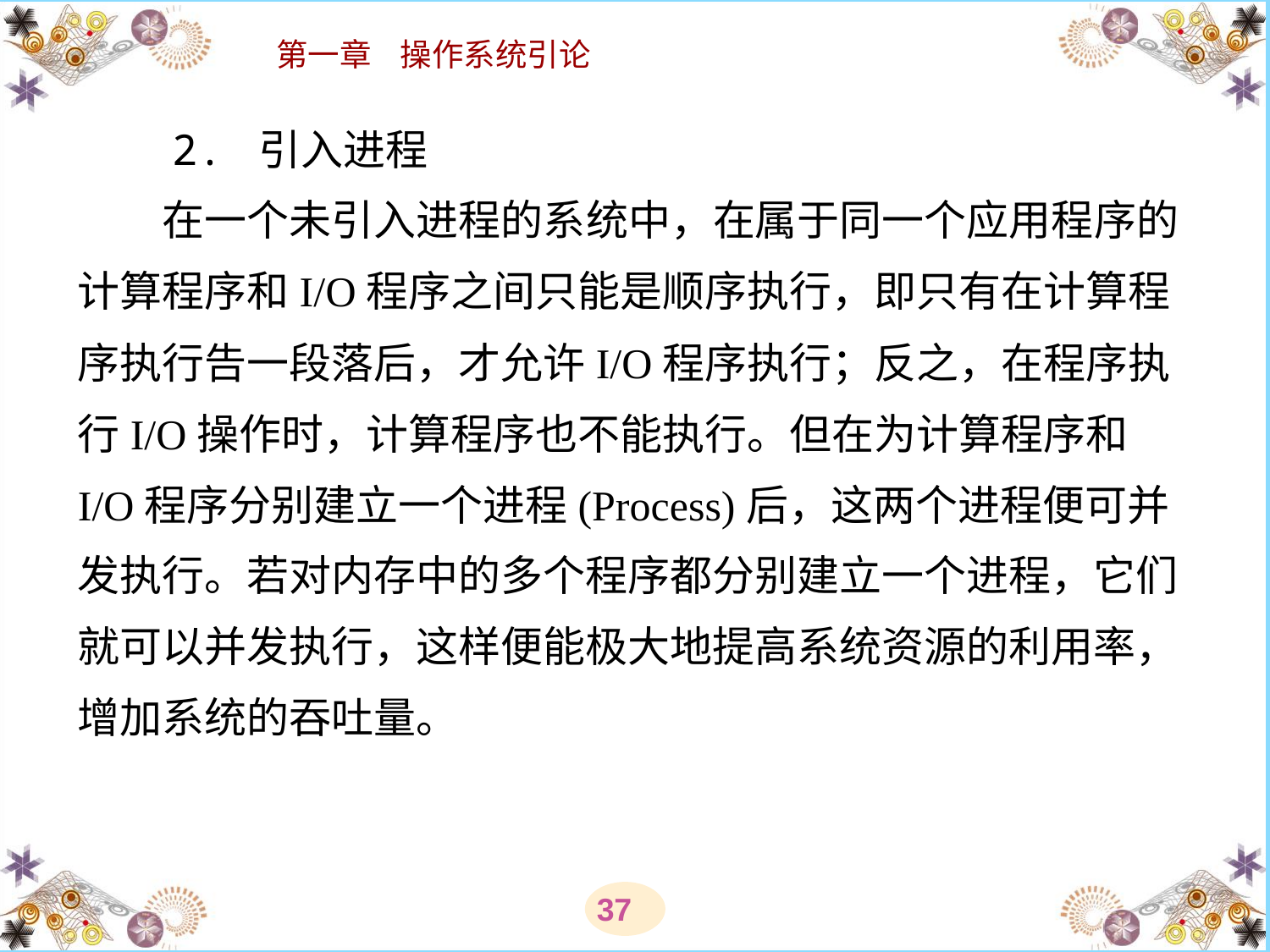

# 2. 引入进程 　　在一个未引入进程的系统中，在属于同一个应用程序的计算程序和I/O程序之间只能是顺序执行，即只有在计算程序执行告一段落后，才允许I/O程序执行；反之，在程序执行I/O操作时，计算程序也不能执行。但在为计算程序和I/O程序分别建立一个进程(Process)后，这两个进程便可并发执行。若对内存中的多个程序都分别建立一个进程，它们就可以并发执行，这样便能极大地提高系统资源的利用率，增加系统的吞吐量。